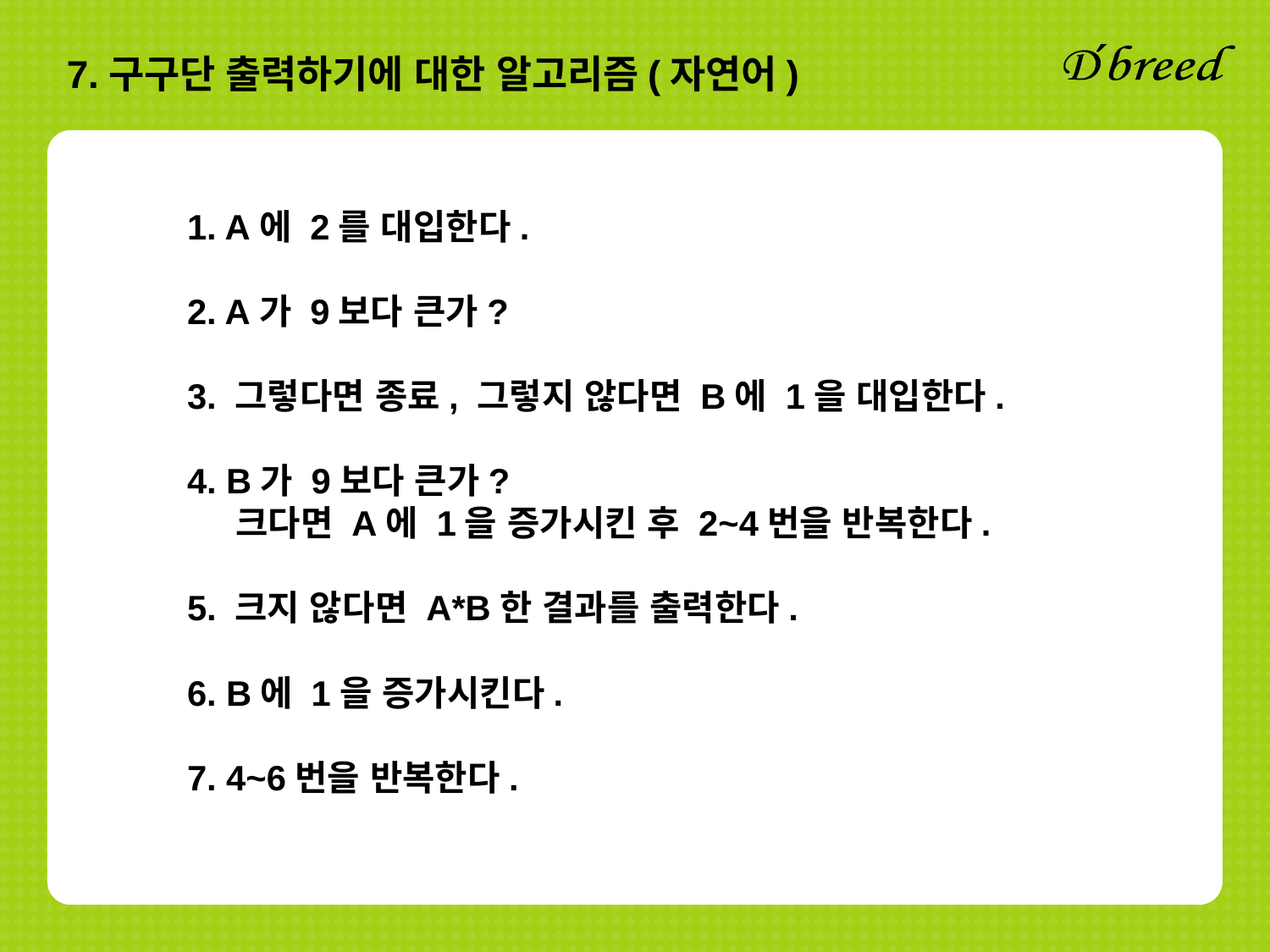

7.구구단 출력하기에 대한 알고리즘(자연어)
1. A에 2를 대입한다.

2. A가 9보다 큰가?

3. 그렇다면 종료, 그렇지 않다면 B에 1을 대입한다.

4. B가 9보다 큰가?
    크다면 A에 1을 증가시킨 후 2~4번을 반복한다.

5. 크지 않다면 A*B한 결과를 출력한다.

6. B에 1을 증가시킨다.

7. 4~6번을 반복한다.